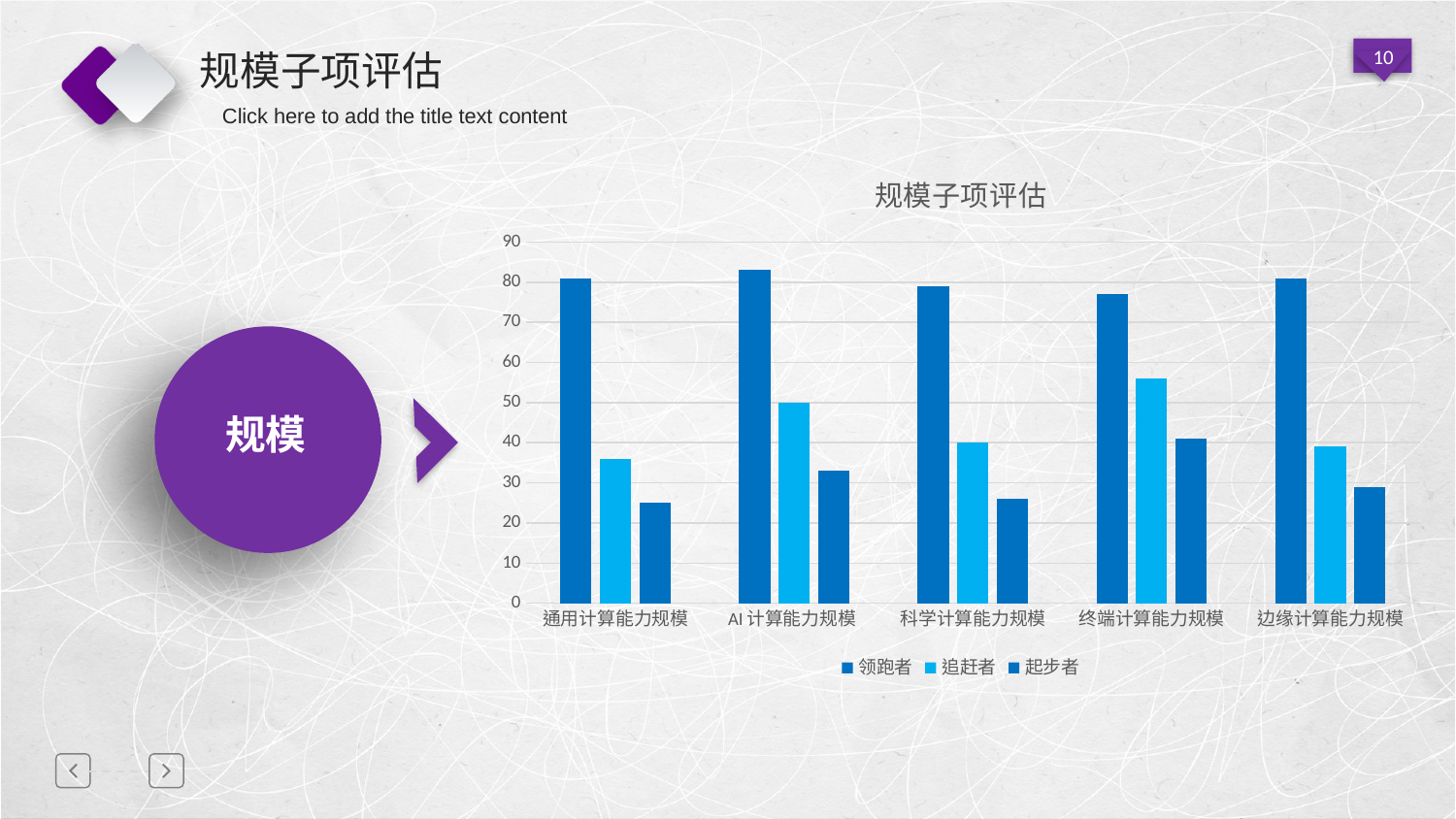

# 规模子项评估

### Chart: 规模子项评估

| Category |  |  |  |
|---|---|---|---|
| 通用计算能力规模 | 81.0 | 36.0 | 25.0 |
| AI计算能力规模  | 83.0 | 50.0 | 33.0 |
| 科学计算能力规模 | 79.0 | 40.0 | 26.0 |
| 终端计算能力规模 | 77.0 | 56.0 | 41.0 |
| 边缘计算能力规模 | 81.0 | 39.0 | 29.0 |

规规模模

延迟符